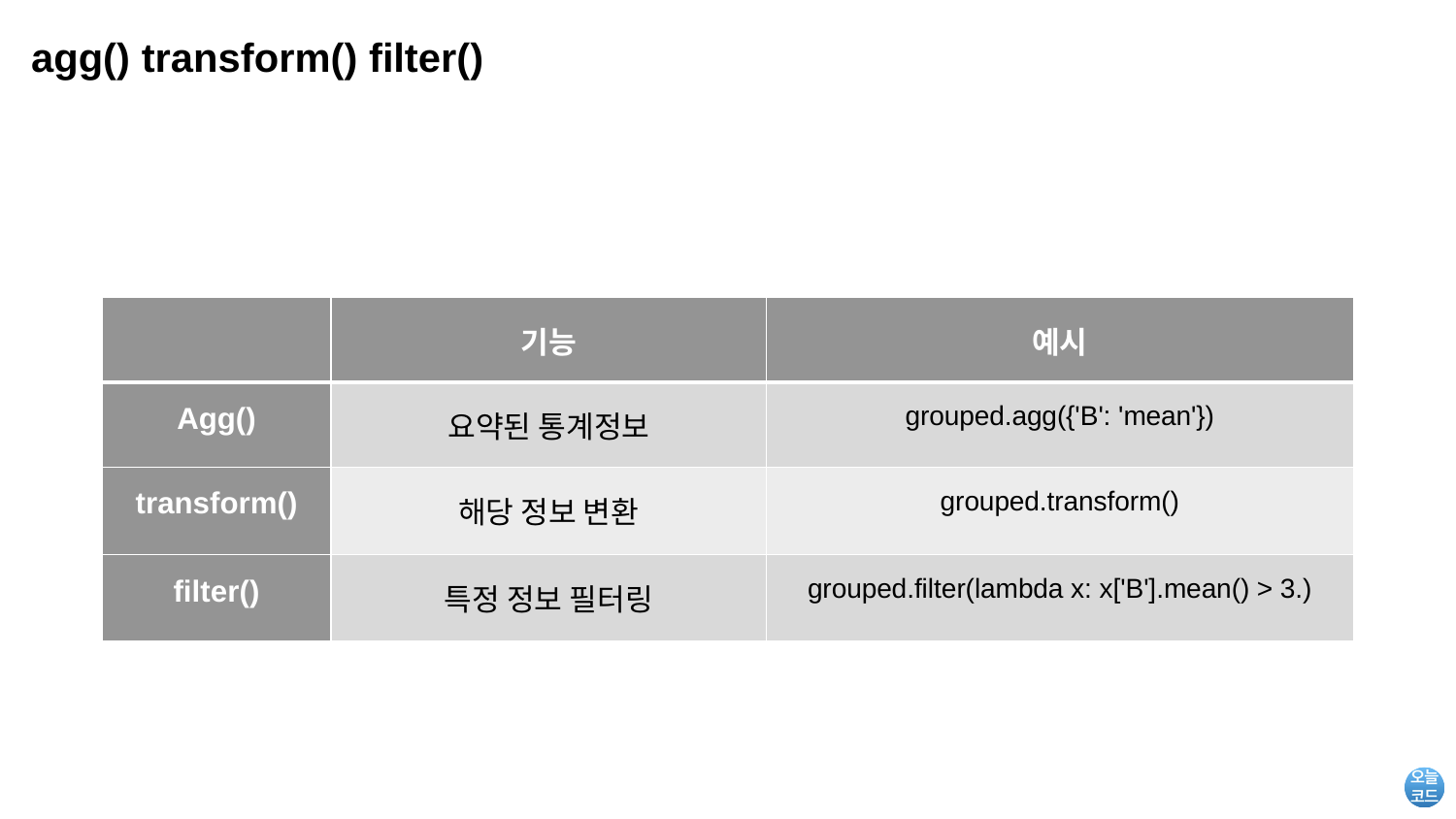

# agg() transform() filter()
|  | 기능 | 예시 |
| --- | --- | --- |
| Agg() | 요약된 통계정보 | grouped.agg({'B': 'mean'}) |
| transform() | 해당 정보 변환 | grouped.transform() |
| filter() | 특정 정보 필터링 | grouped.filter(lambda x: x['B'].mean() > 3.) |